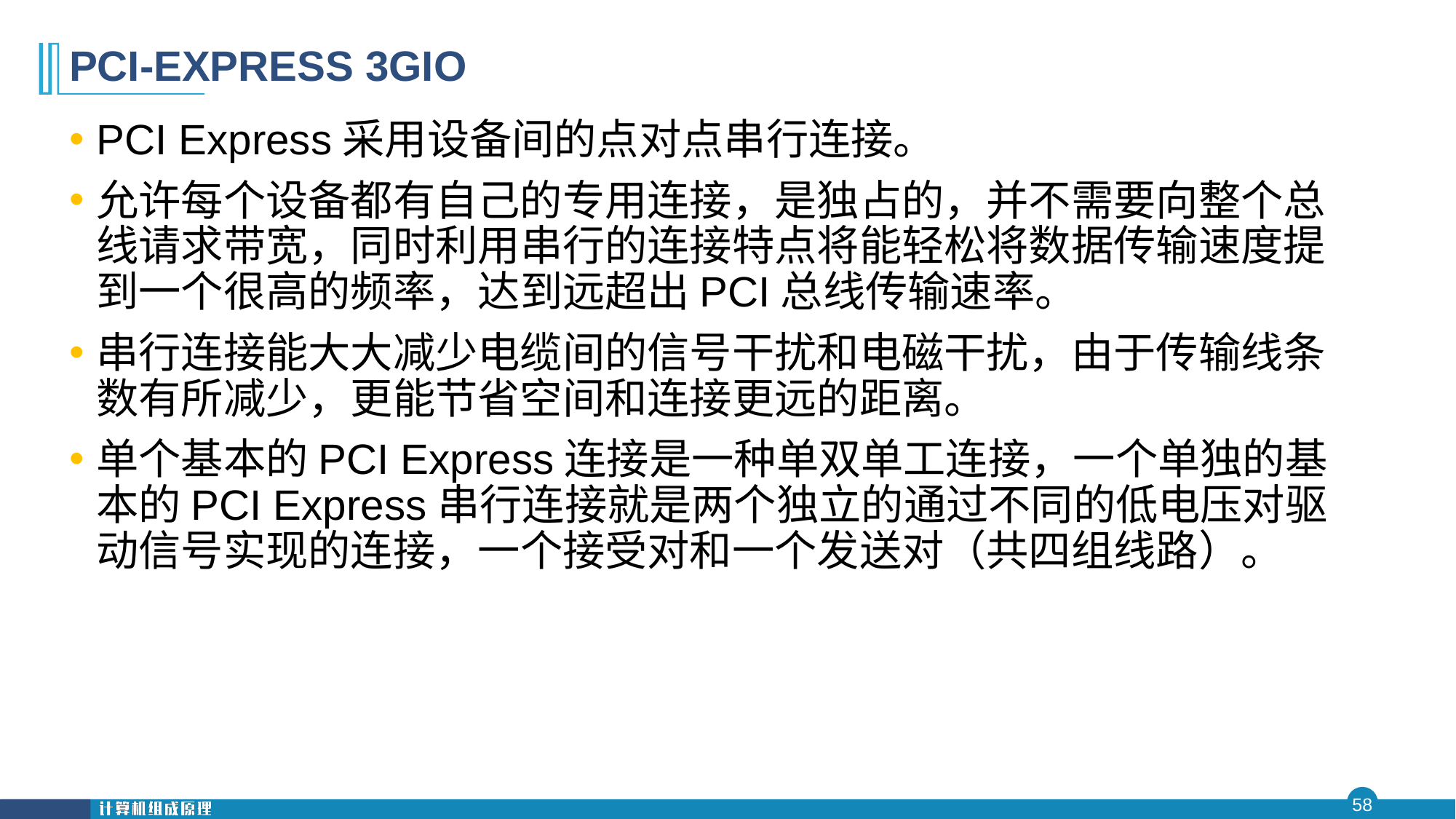

# PCI-EXPRESS 3GIO
PCI Express采用设备间的点对点串行连接。
允许每个设备都有自己的专用连接，是独占的，并不需要向整个总线请求带宽，同时利用串行的连接特点将能轻松将数据传输速度提到一个很高的频率，达到远超出PCI总线传输速率。
串行连接能大大减少电缆间的信号干扰和电磁干扰，由于传输线条数有所减少，更能节省空间和连接更远的距离。
单个基本的PCI Express连接是一种单双单工连接，一个单独的基本的PCI Express串行连接就是两个独立的通过不同的低电压对驱动信号实现的连接，一个接受对和一个发送对（共四组线路）。